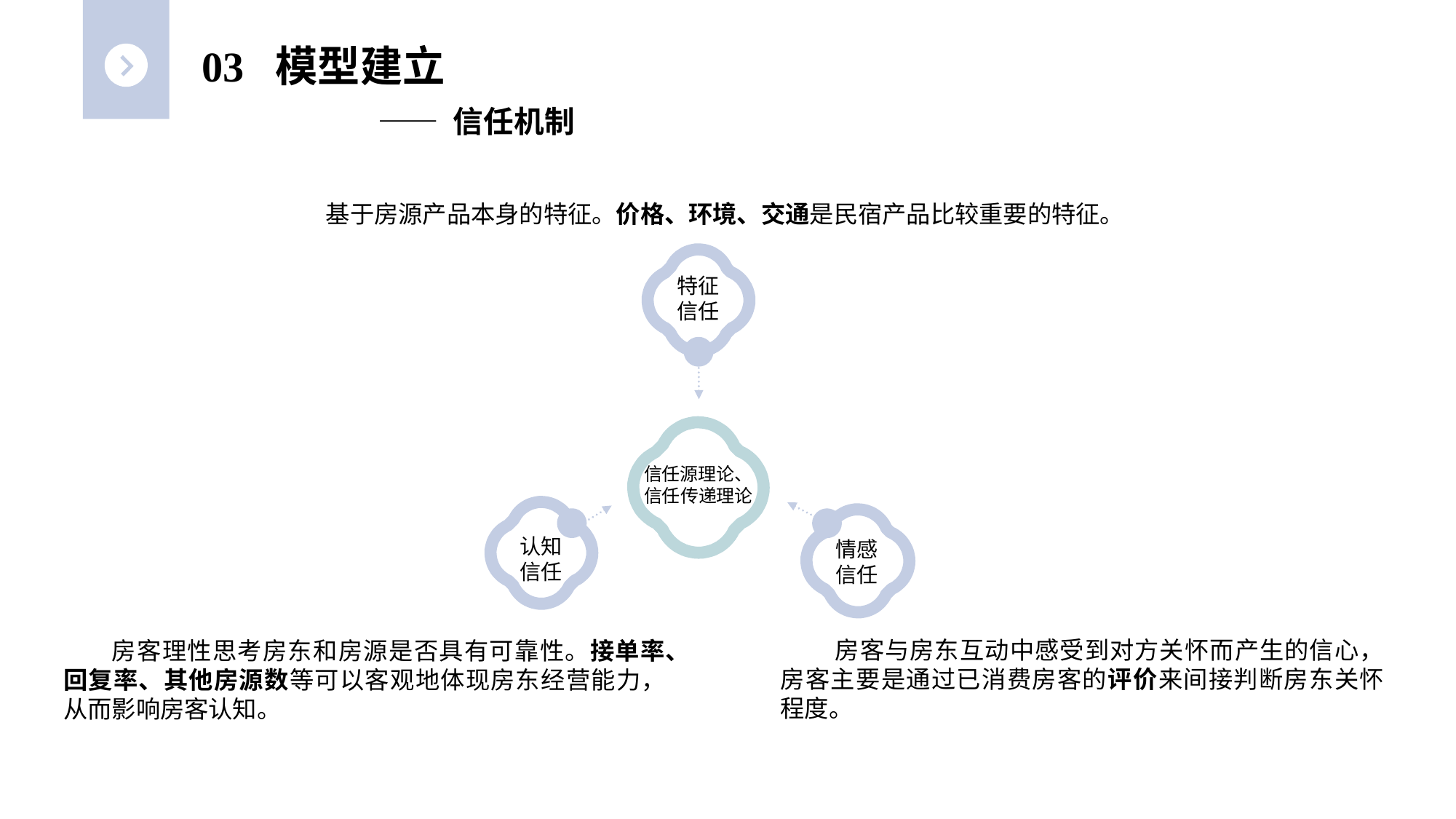

03  模型建立
	       —— 信任机制

基于房源产品本身的特征。价格、环境、交通是民宿产品比较重要的特征。

特征信任

信任源理论、
信任传递理论

情感信任

认知信任

房客与房东互动中感受到对方关怀而产生的信心，房客主要是通过已消费房客的评价来间接判断房东关怀程度。
房客理性思考房东和房源是否具有可靠性。接单率、回复率、其他房源数等可以客观地体现房东经营能力，从而影响房客认知。